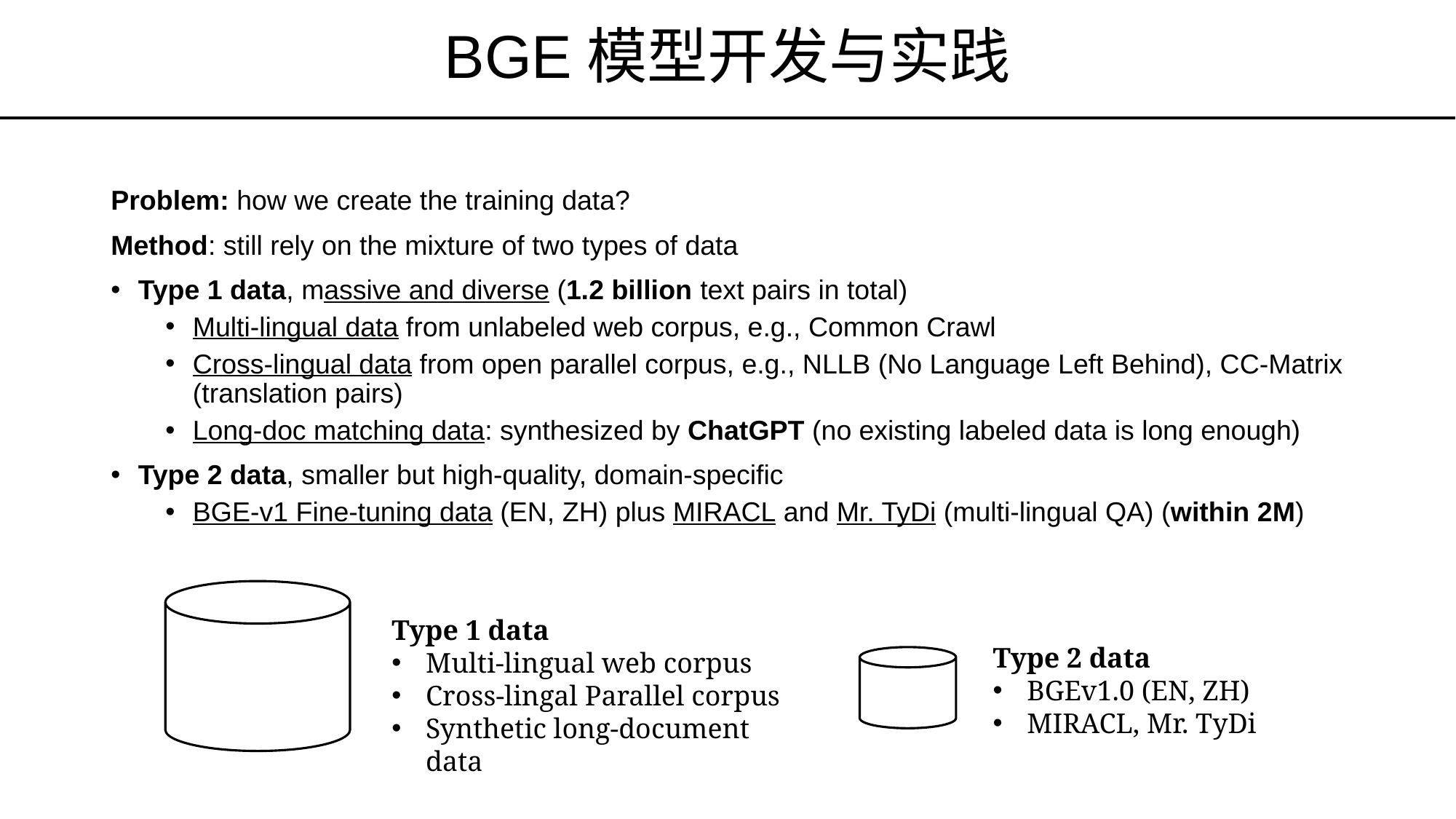

# BGE模型开发与实践
Problem: how we create the training data?
Method: still rely on the mixture of two types of data
Type 1 data, massive and diverse (1.2 billion text pairs in total)
Multi-lingual data from unlabeled web corpus, e.g., Common Crawl
Cross-lingual data from open parallel corpus, e.g., NLLB (No Language Left Behind), CC-Matrix (translation pairs)
Long-doc matching data: synthesized by ChatGPT (no existing labeled data is long enough)
Type 2 data, smaller but high-quality, domain-specific
BGE-v1 Fine-tuning data (EN, ZH) plus MIRACL and Mr. TyDi (multi-lingual QA) (within 2M)

Type 1 data
Multi-lingual web corpus
Cross-lingal Parallel corpus
Synthetic long-document data
Type 2 data
BGEv1.0 (EN, ZH)
MIRACL, Mr. TyDi